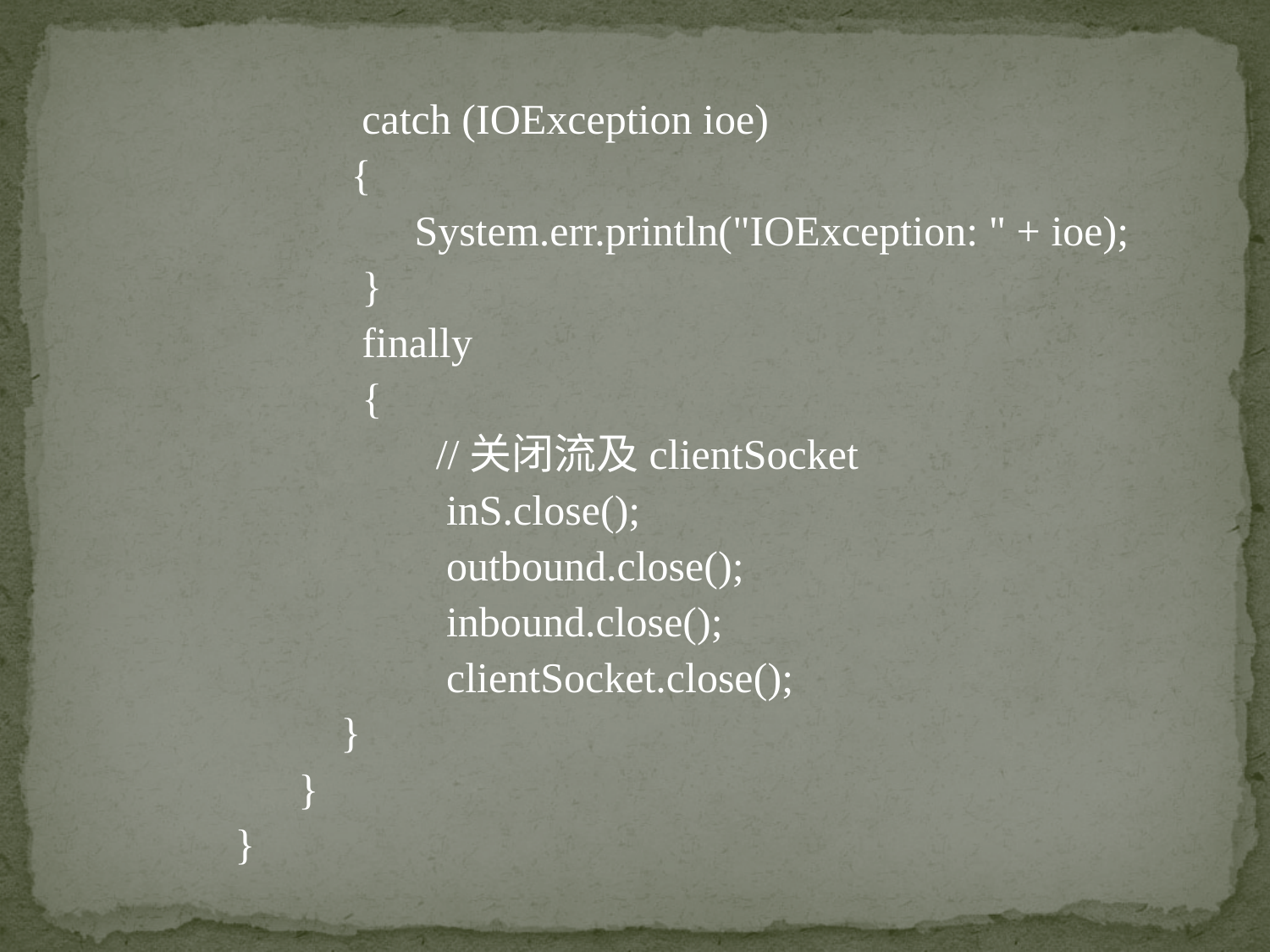

catch (IOException ioe)
           {
                 System.err.println("IOException: " + ioe);
            }
            finally
            {
                   //关闭流及clientSocket
 	        inS.close();
                    outbound.close();
                    inbound.close();
                    clientSocket.close();
          }
      }
}